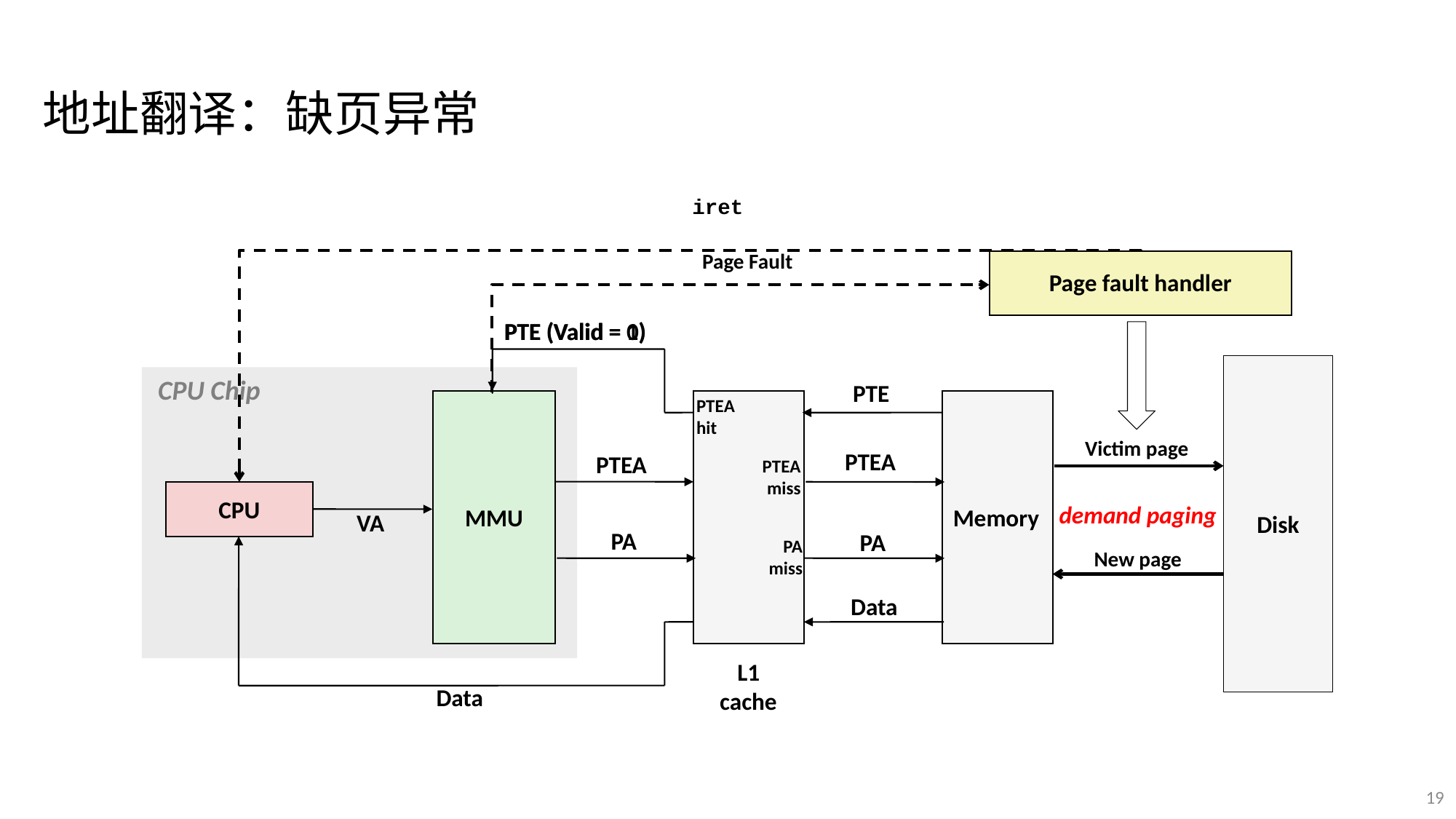

地址翻译：缺页异常
iret
Page Fault
Page fault handler
PTE (Valid = 1)
PTE (Valid = 0)

Disk

CPU Chip
PTE
PTEA
hit
MMU

Memory

Victim page
PTEA
PTEA
miss
PTEA

CPU

demand paging

VA
PA
PA
PA
miss

New page

Data

L1
cache
Data

19